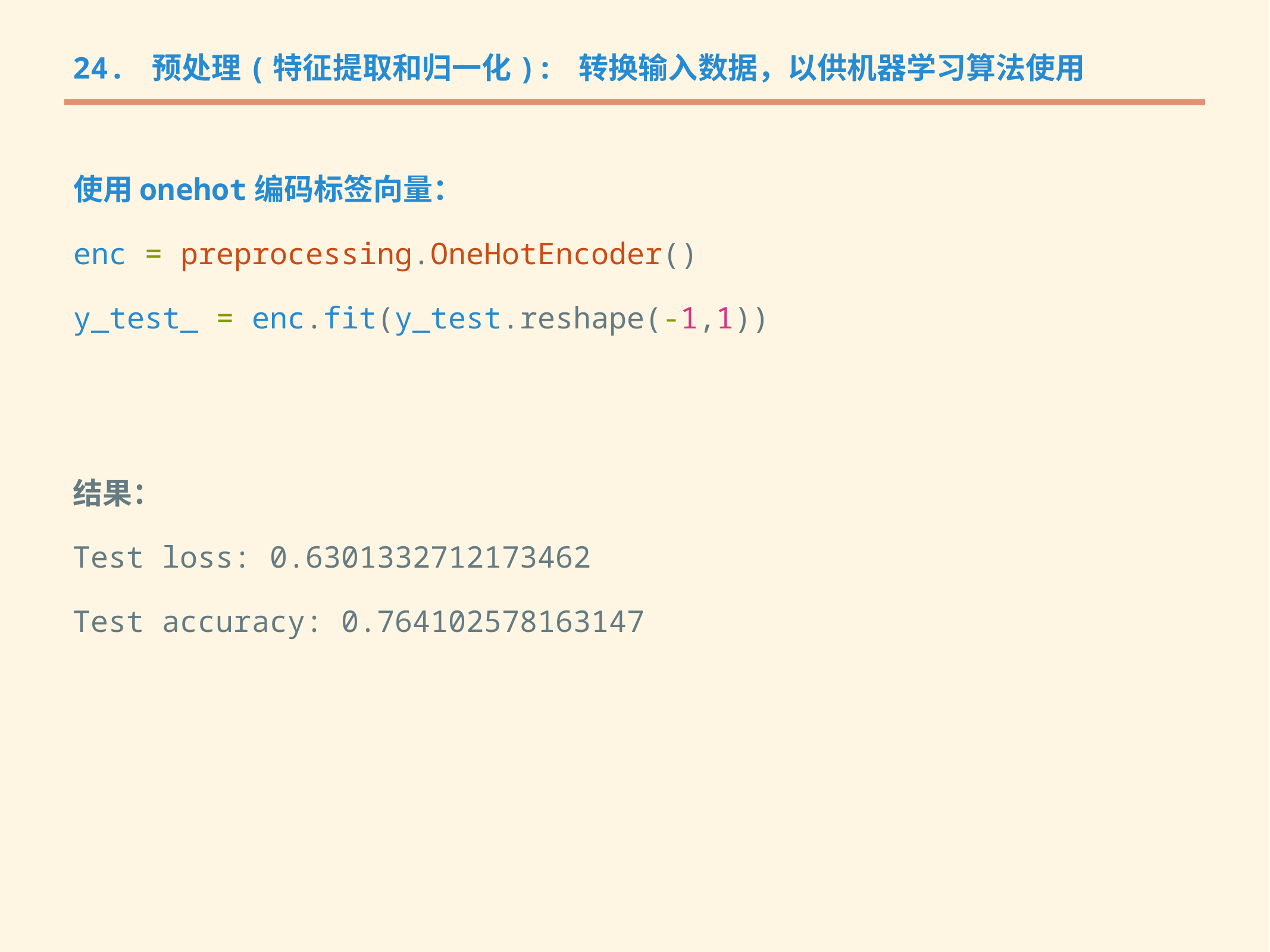

24. 预处理(特征提取和归一化): 转换输入数据，以供机器学习算法使用

使用onehot编码标签向量：
enc = preprocessing.OneHotEncoder()
y_test_ = enc.fit(y_test.reshape(-1,1))
结果：
Test loss: 0.6301332712173462
Test accuracy: 0.764102578163147